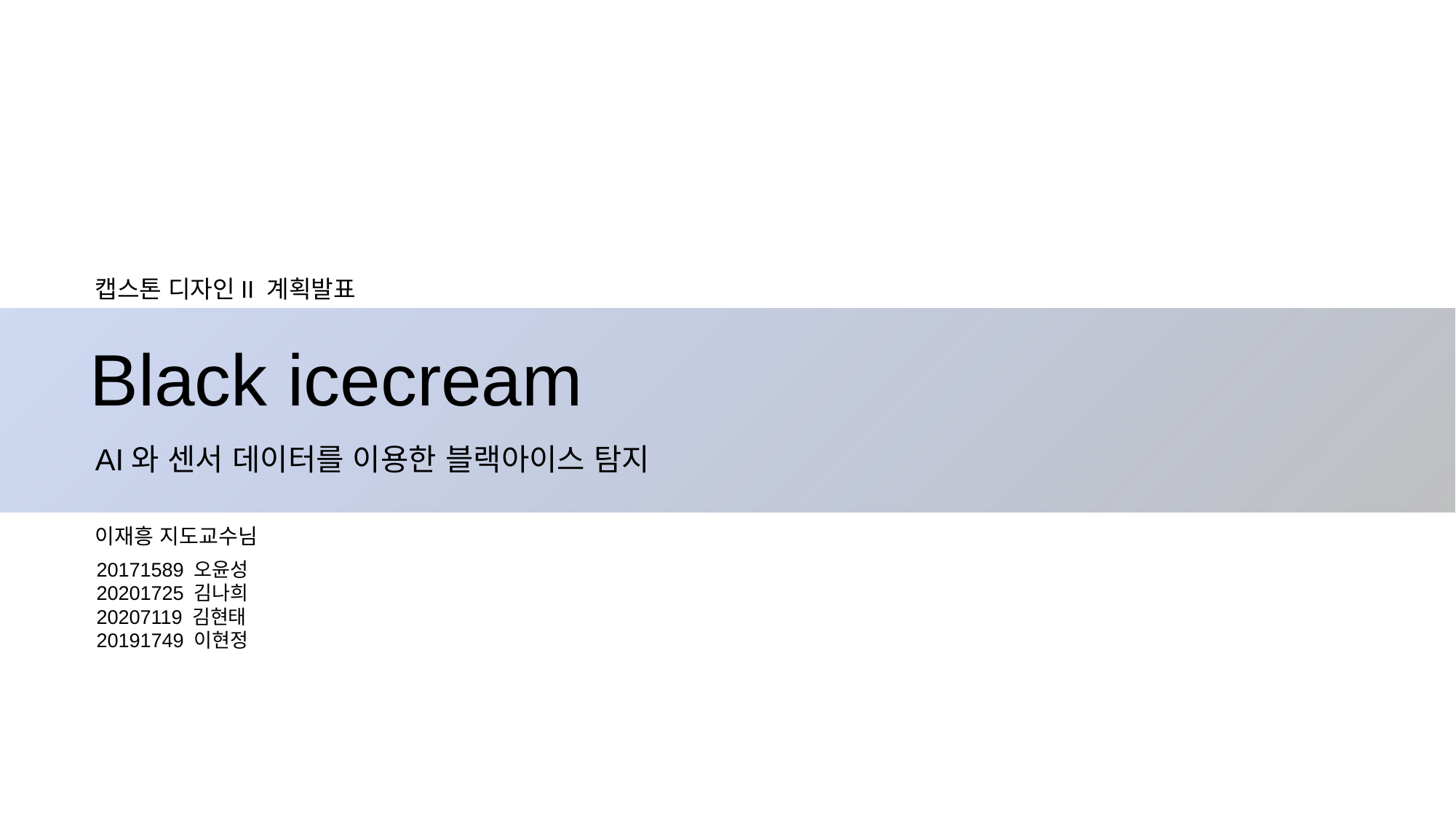

캡스톤 디자인II 계획발표
# Black icecream

AI와 센서 데이터를 이용한 블랙아이스 탐지
이재흥 지도교수님
20171589 오윤성
20201725 김나희
20207119 김현태
20191749 이현정